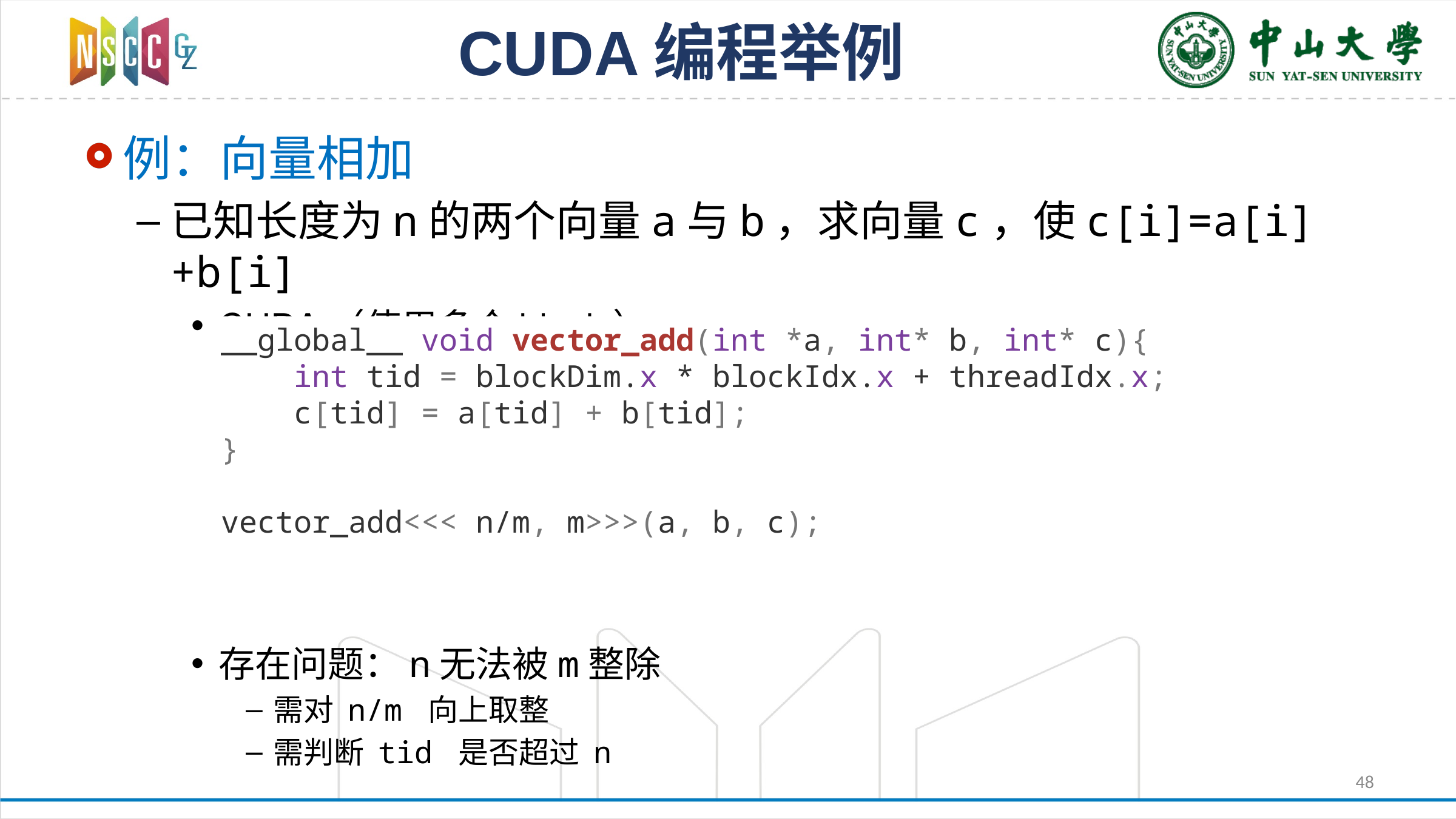

# CUDA编程举例
例：向量相加
已知长度为n的两个向量a与b，求向量c，使c[i]=a[i]+b[i]
CUDA（使用多个block）

存在问题：n无法被m整除
需对 n/m 向上取整
需判断 tid 是否超过 n

__global__ void vector_add(int *a, int* b, int* c){
    int tid = blockDim.x * blockIdx.x + threadIdx.x;
    c[tid] = a[tid] + b[tid];
}
vector_add<<< n/m, m>>>(a, b, c);
48